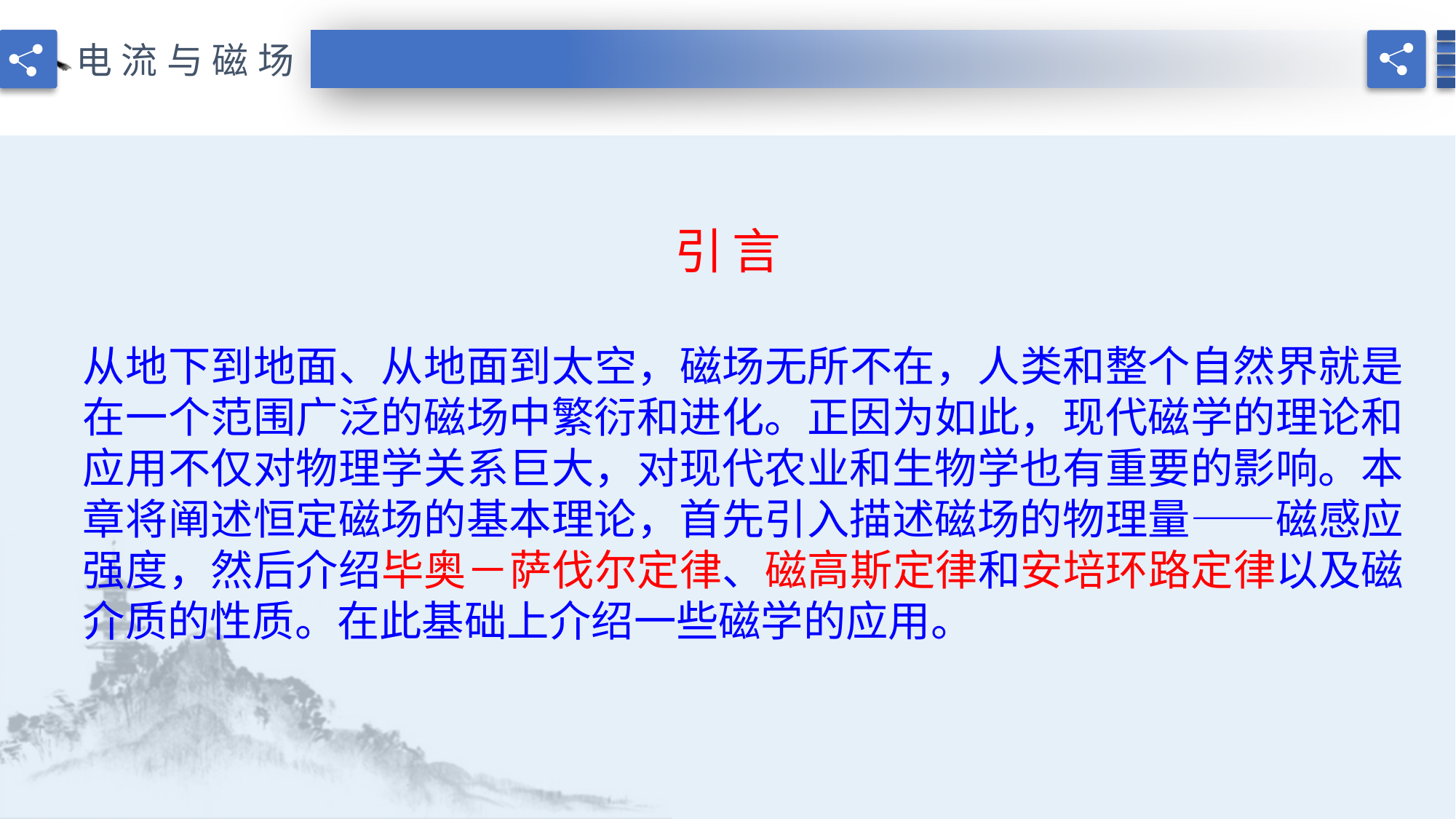

电流与磁场

引言
从地下到地面、从地面到太空，磁场无所不在，人类和整个自然界就是在一个范围广泛的磁场中繁衍和进化。正因为如此，现代磁学的理论和应用不仅对物理学关系巨大，对现代农业和生物学也有重要的影响。本章将阐述恒定磁场的基本理论，首先引入描述磁场的物理量——磁感应强度，然后介绍毕奥－萨伐尔定律、磁高斯定律和安培环路定律以及磁介质的性质。在此基础上介绍一些磁学的应用。